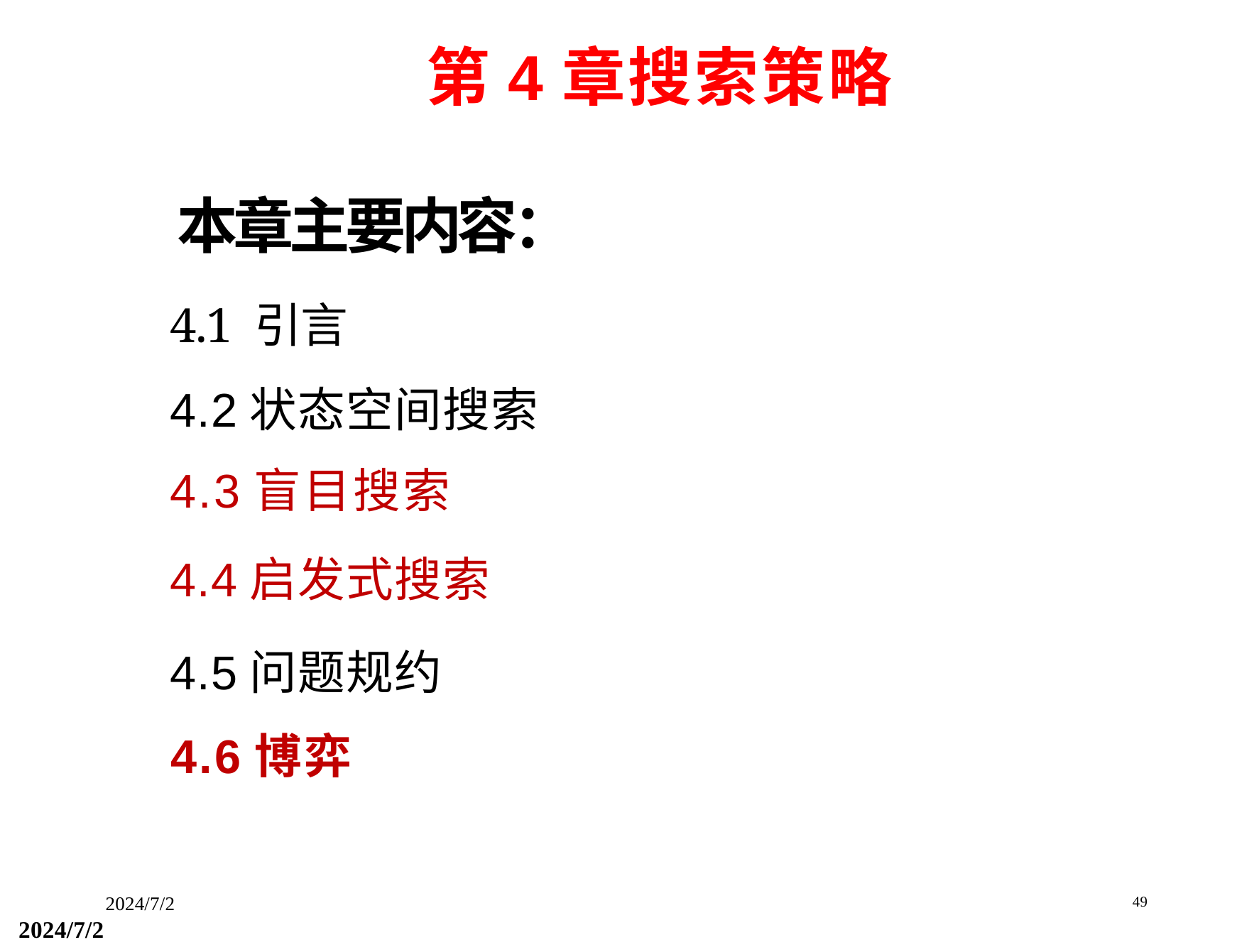

第4章搜索策略

本章主要内容：

4.1 引言
4.2状态空间搜索
4.3盲目搜索
4.4启发式搜索

4.5问题规约

4.6博弈

49

2024/7/2
2024/7/2